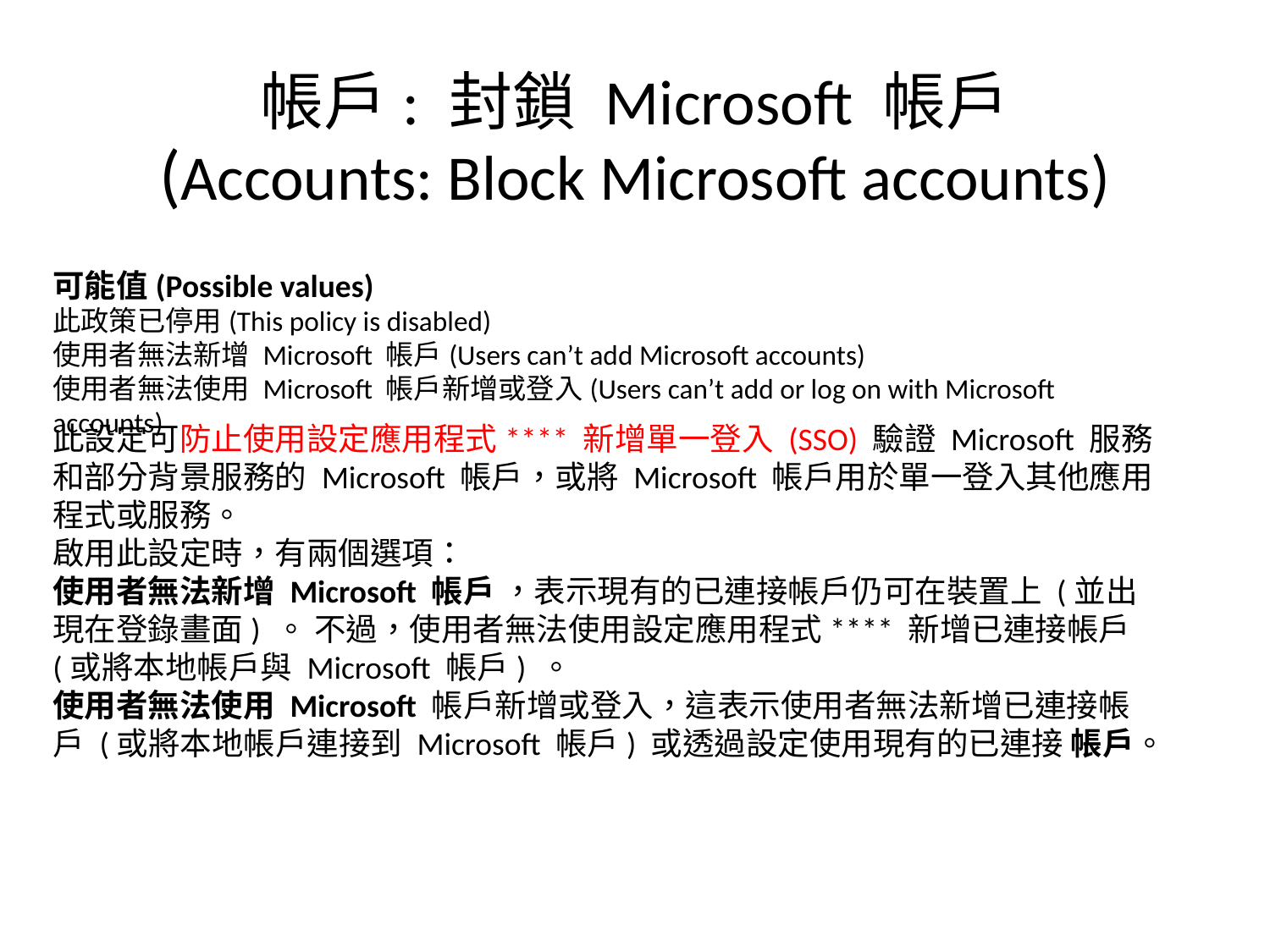

# 帳戶: 封鎖 Microsoft 帳戶 (Accounts: Block Microsoft accounts)
可能值(Possible values)
此政策已停用(This policy is disabled)
使用者無法新增 Microsoft 帳戶(Users can’t add Microsoft accounts)
使用者無法使用 Microsoft 帳戶新增或登入(Users can’t add or log on with Microsoft accounts)
此設定可防止使用設定應用程式**** 新增單一登入 (SSO) 驗證 Microsoft 服務和部分背景服務的 Microsoft 帳戶，或將 Microsoft 帳戶用於單一登入其他應用程式或服務。
啟用此設定時，有兩個選項：
使用者無法新增 Microsoft 帳戶 ，表示現有的已連接帳戶仍可在裝置上 (並出現在登錄畫面) 。 不過，使用者無法使用設定應用程式**** 新增已連接帳戶 (或將本地帳戶與 Microsoft 帳戶) 。
使用者無法使用 Microsoft 帳戶新增或登入，這表示使用者無法新增已連接帳戶 (或將本地帳戶連接到 Microsoft 帳戶) 或透過設定使用現有的已連接 帳戶。